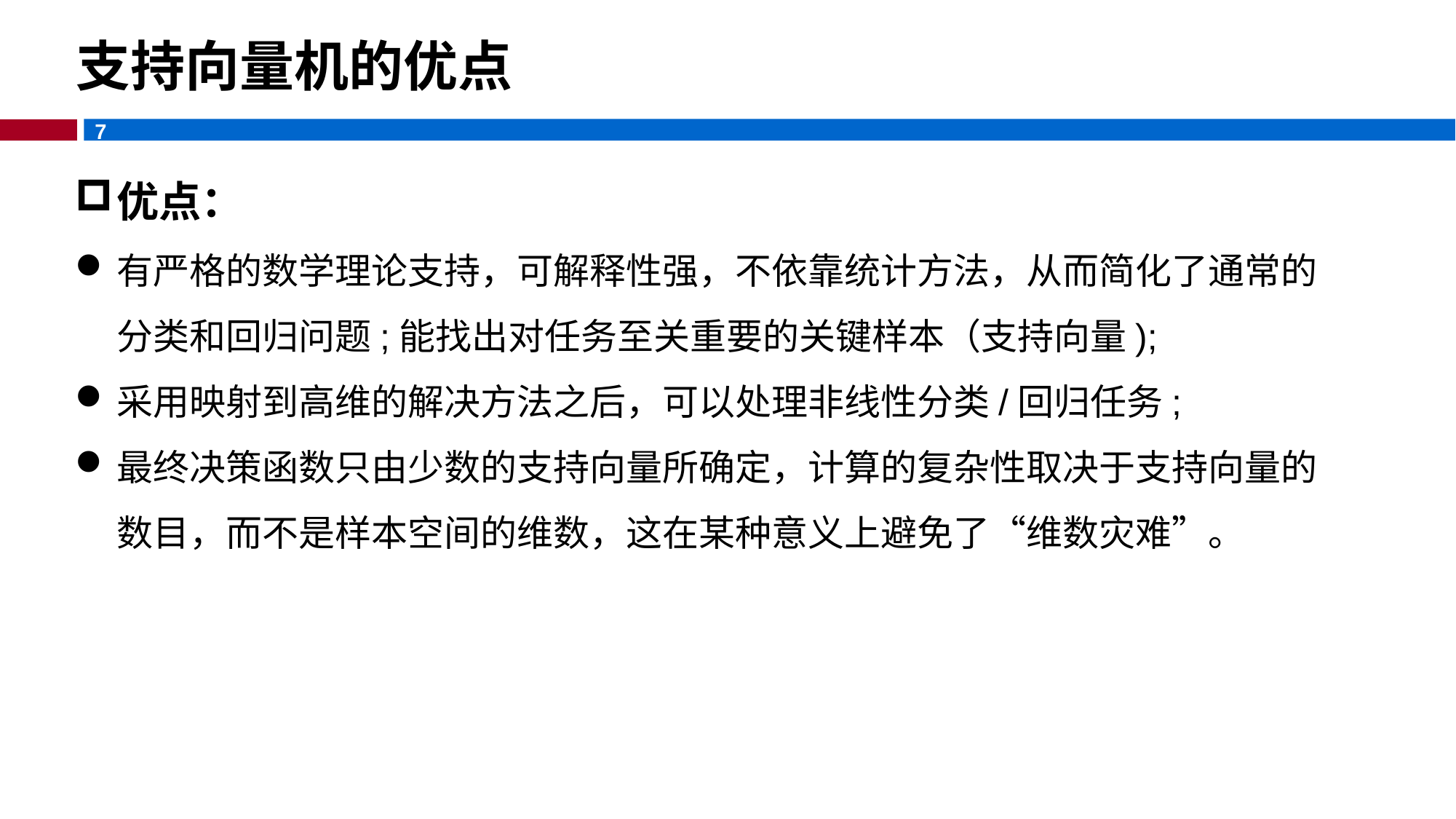

支持向量机的优点
优点：
有严格的数学理论支持，可解释性强，不依靠统计方法，从而简化了通常的分类和回归问题;能找出对任务至关重要的关键样本（支持向量);
采用映射到高维的解决方法之后，可以处理非线性分类/回归任务;
最终决策函数只由少数的支持向量所确定，计算的复杂性取决于支持向量的数目，而不是样本空间的维数，这在某种意义上避免了“维数灾难”。